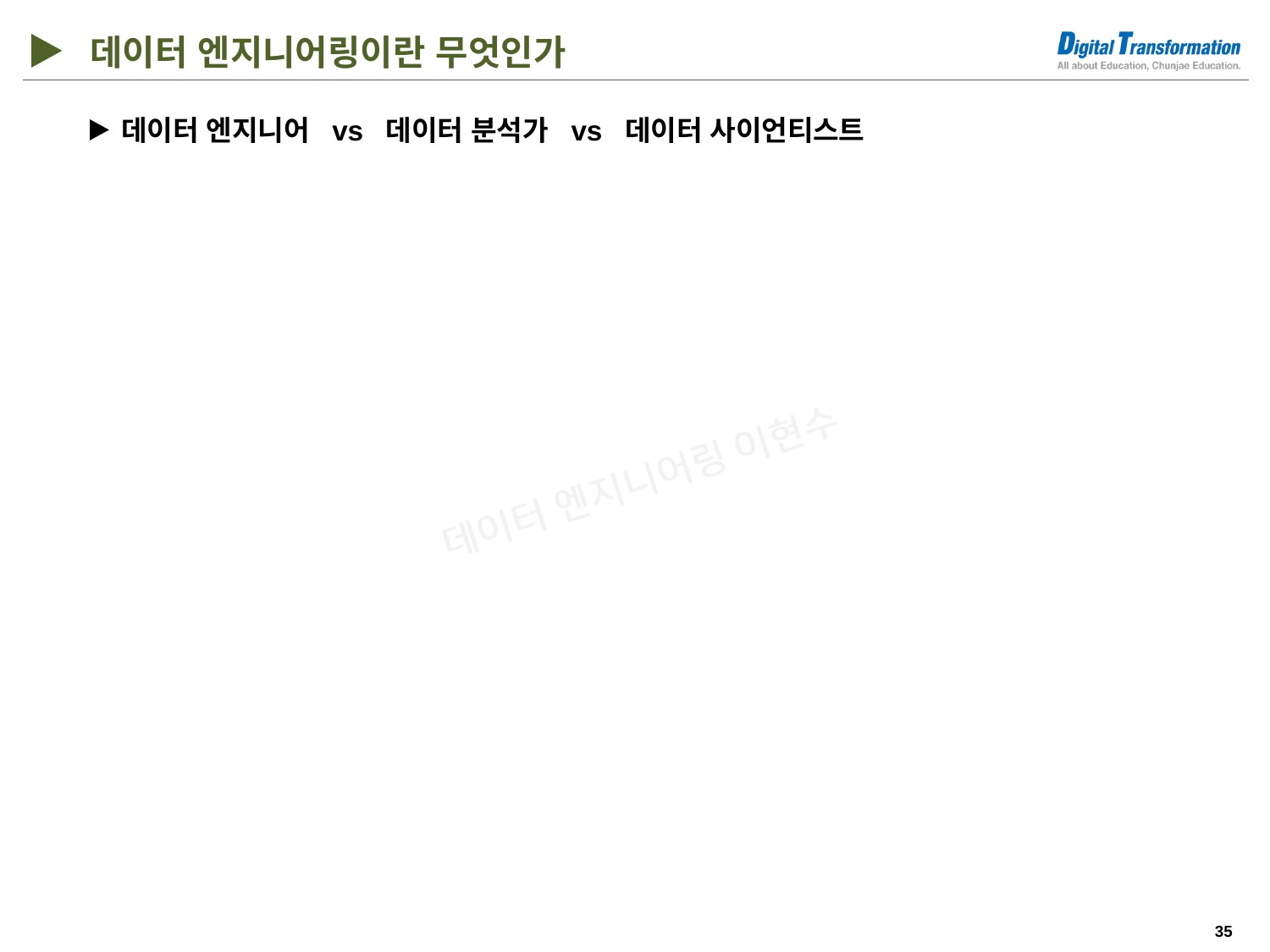

데이터 엔지니어링이란 무엇인가

데이터 엔지니어  vs  데이터 분석가  vs  데이터 사이언티스트